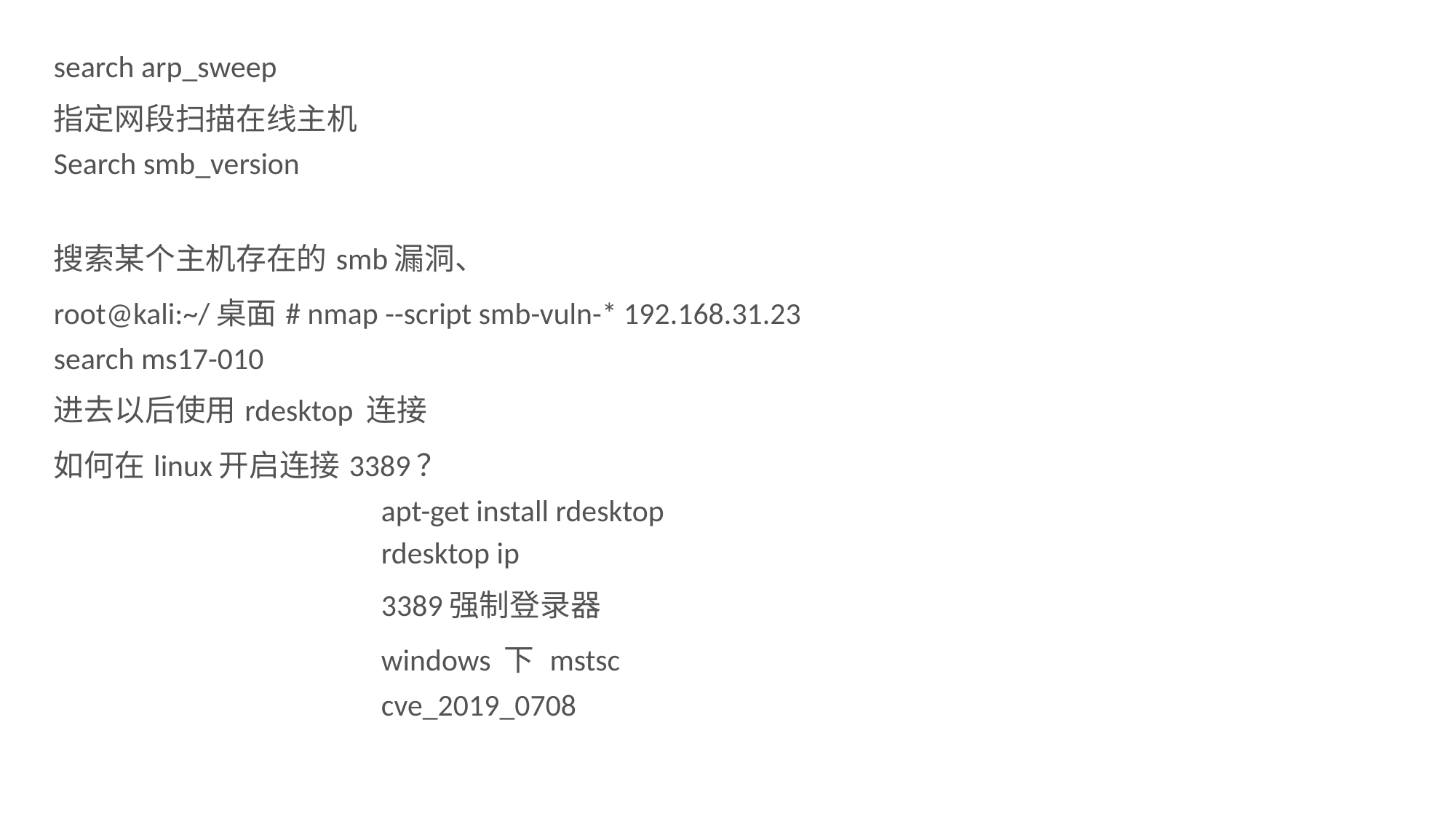

search arp_sweep
指定网段扫描在线主机
Search smb_version

搜索某个主机存在的smb漏洞、
root@kali:~/桌面# nmap --script smb-vuln-* 192.168.31.23
search ms17-010
进去以后使用rdesktop 连接
如何在linux开启连接3389？
			apt-get install rdesktop
			rdesktop ip
			3389强制登录器
			windows 下 mstsc
			cve_2019_0708